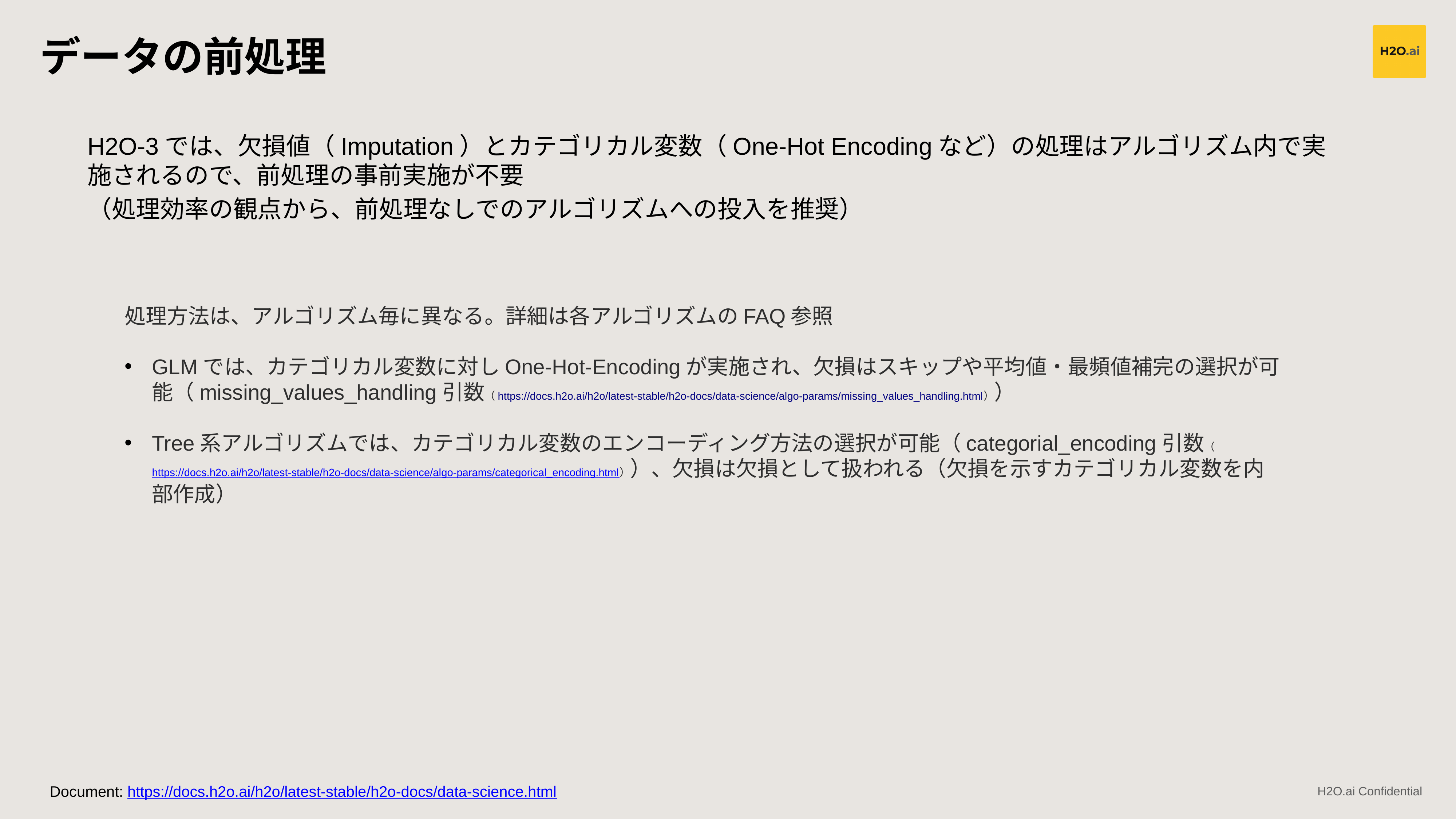

データの前処理
H2O-3では、欠損値（Imputation）とカテゴリカル変数（One-Hot Encodingなど）の処理はアルゴリズム内で実施されるので、前処理の事前実施が不要
（処理効率の観点から、前処理なしでのアルゴリズムへの投入を推奨）
処理方法は、アルゴリズム毎に異なる。詳細は各アルゴリズムのFAQ参照

GLMでは、カテゴリカル変数に対しOne-Hot-Encodingが実施され、欠損はスキップや平均値・最頻値補完の選択が可能（missing_values_handling引数（https://docs.h2o.ai/h2o/latest-stable/h2o-docs/data-science/algo-params/missing_values_handling.html））

Tree系アルゴリズムでは、カテゴリカル変数のエンコーディング方法の選択が可能（categorial_encoding引数（https://docs.h2o.ai/h2o/latest-stable/h2o-docs/data-science/algo-params/categorical_encoding.html））、欠損は欠損として扱われる（欠損を示すカテゴリカル変数を内部作成）

Document: https://docs.h2o.ai/h2o/latest-stable/h2o-docs/data-science.html